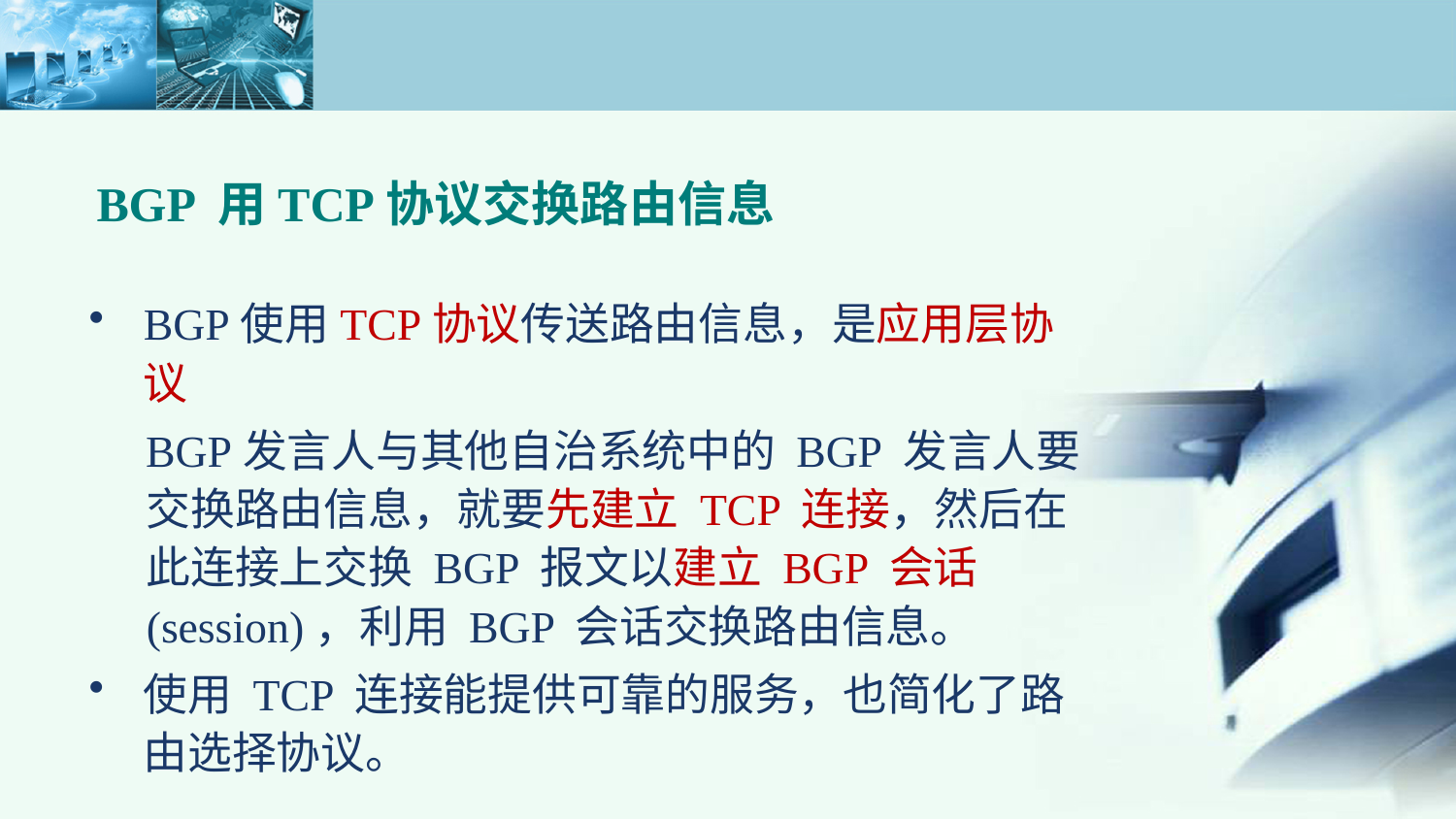

BGP 用TCP协议交换路由信息
BGP使用TCP协议传送路由信息，是应用层协议
BGP发言人与其他自治系统中的 BGP 发言人要交换路由信息，就要先建立 TCP 连接，然后在此连接上交换 BGP 报文以建立 BGP 会话(session)，利用 BGP 会话交换路由信息。
使用 TCP 连接能提供可靠的服务，也简化了路由选择协议。